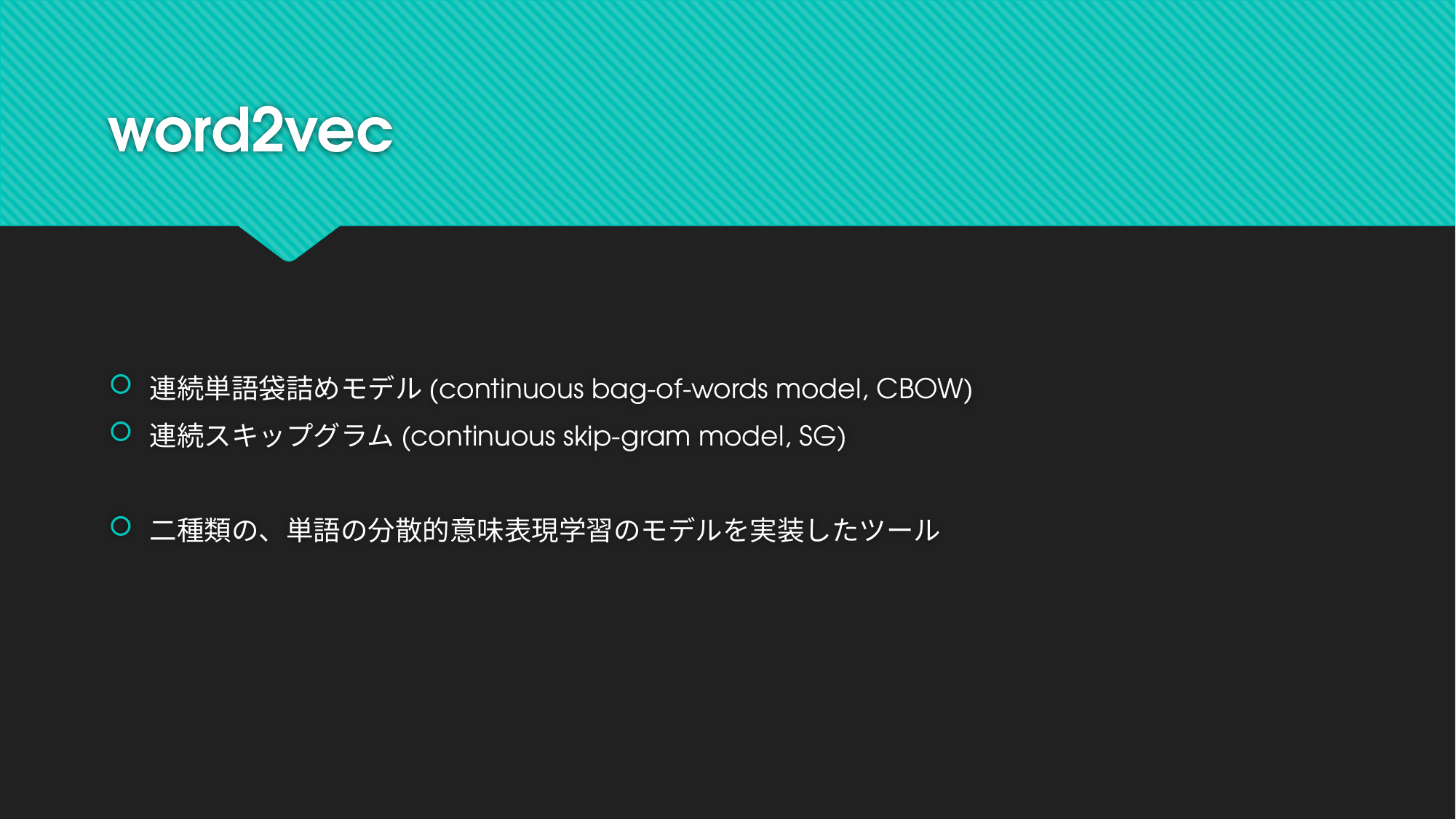

# word2vec
連続単語袋詰めモデル(continuous bag-of-words model, CBOW)
連続スキップグラム(continuous skip-gram model, SG)

二種類の、単語の分散的意味表現学習のモデルを実装したツール